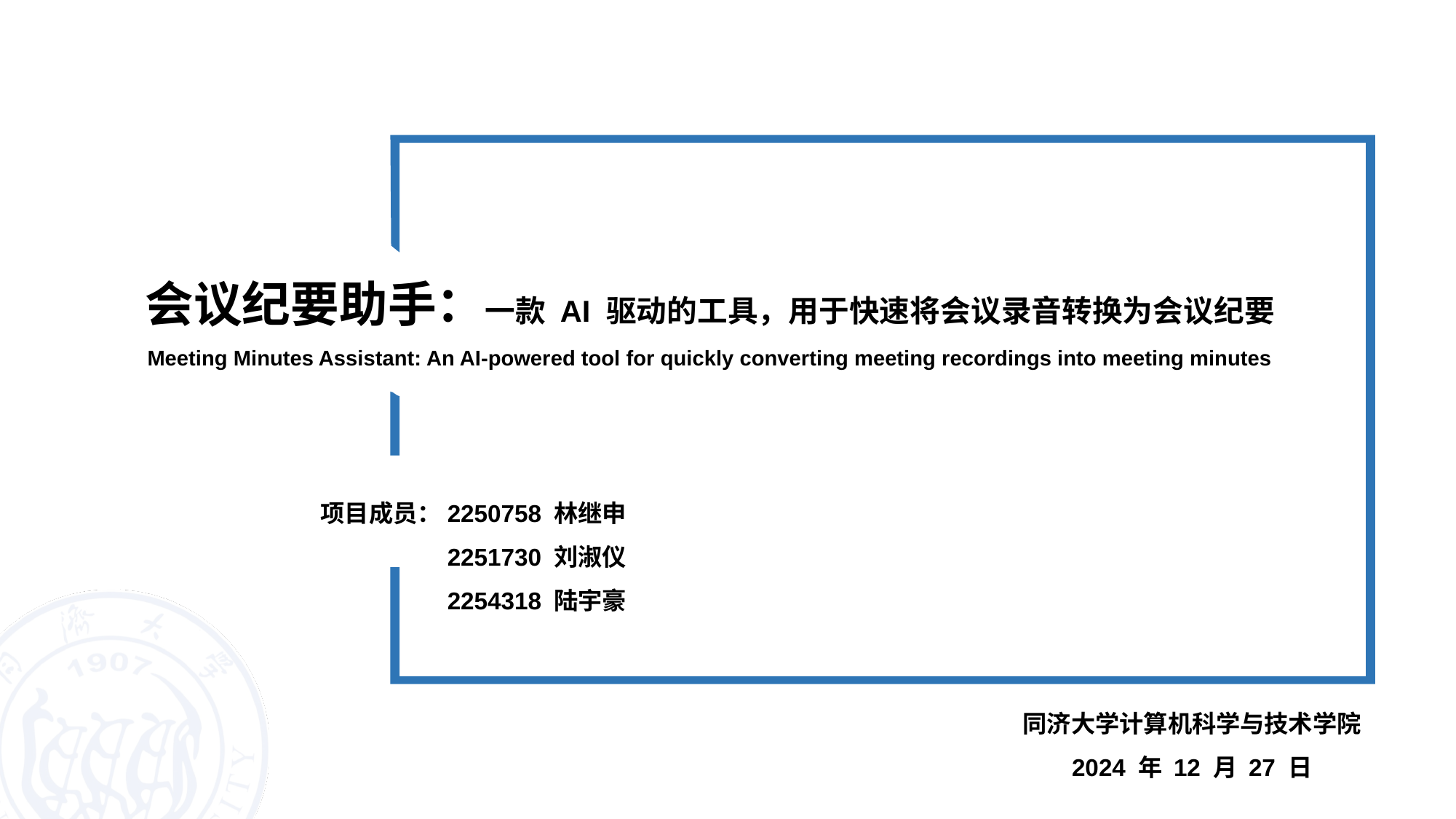

# 会议纪要助手：一款 AI 驱动的工具，用于快速将会议录音转换为会议纪要 Meeting Minutes Assistant: An AI-powered tool for quickly converting meeting recordings into meeting minutes
项目成员：2250758 林继申
2251730 刘淑仪
2254318 陆宇豪
同济大学计算机科学与技术学院
2024 年 12 月 27 日